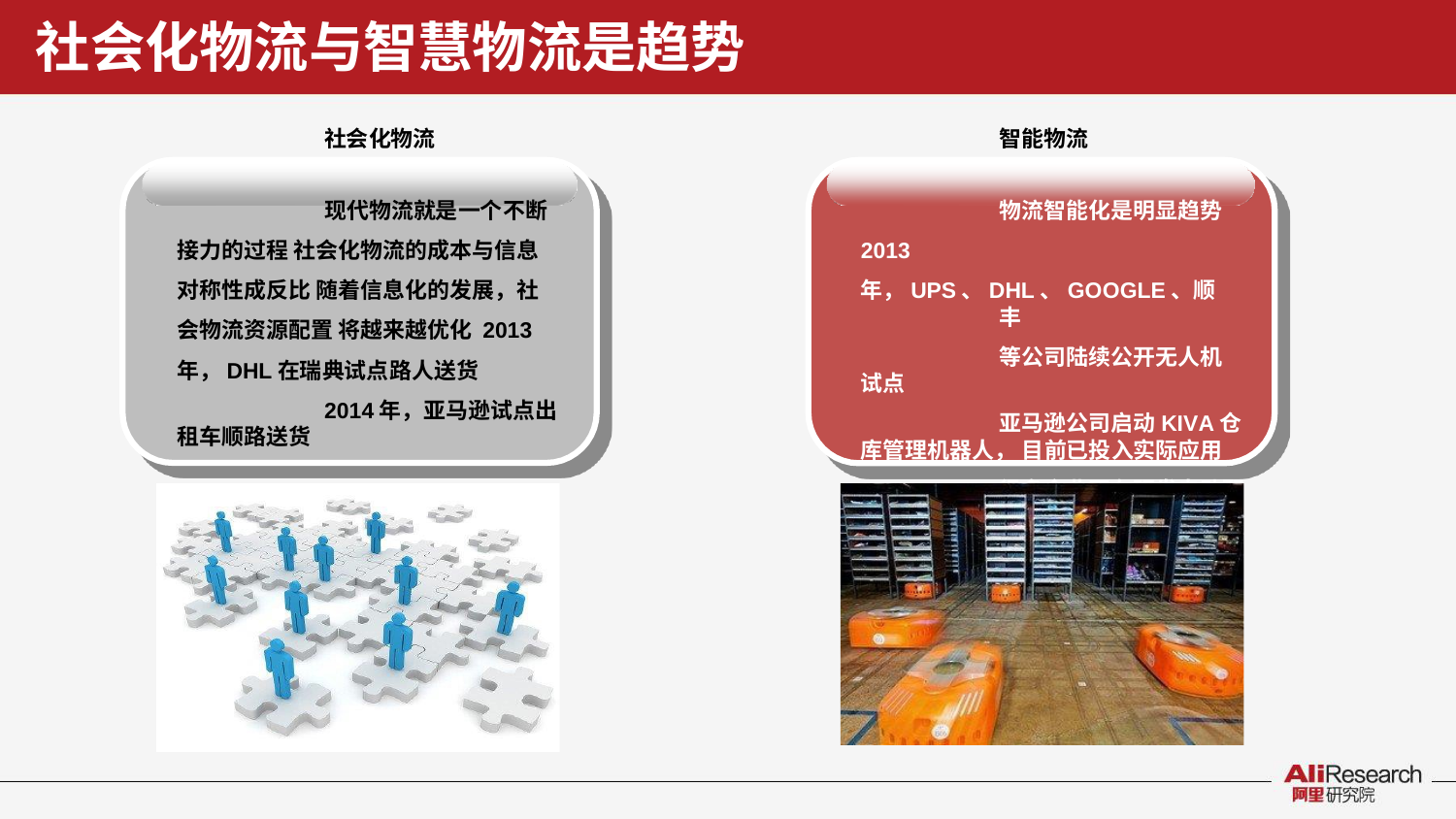

社会化物流与智慧物流是趋势
社会化物流

现代物流就是一个不断接力的过程 社会化物流的成本与信息对称性成反比 随着信息化的发展，社会物流资源配置 将越来越优化 2013年，DHL在瑞典试点路人送货
2014年，亚马逊试点出租车顺路送货
智能物流

物流智能化是明显趋势 2013年，UPS、DHL、GOOGLE、顺
丰
等公司陆续公开无人机试点
亚马逊公司启动KIVA仓库管理机器人， 目前已投入实际应用
很多企业正在研发自动配送机器人